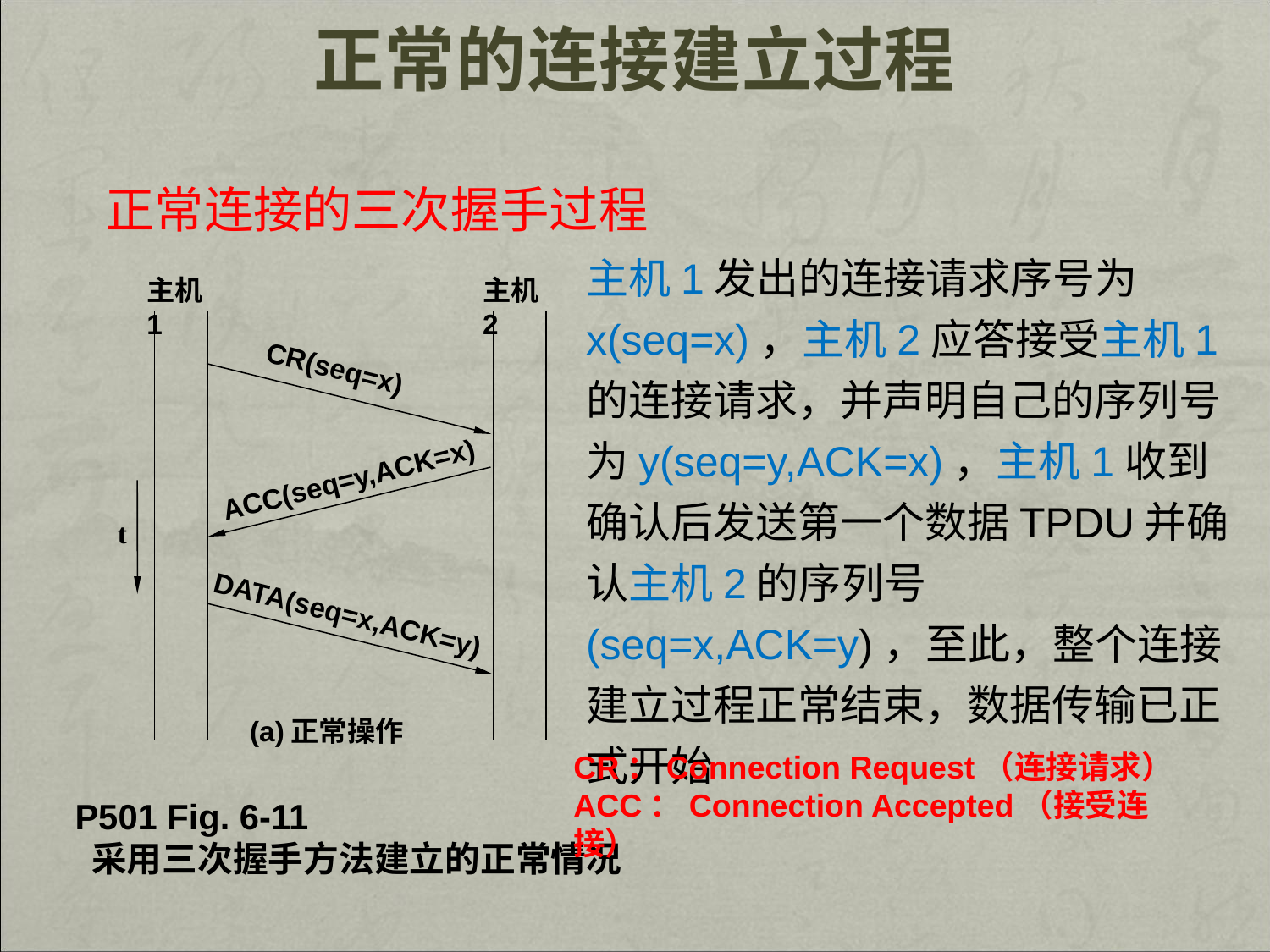

# 正常的连接建立过程
正常连接的三次握手过程
主机1发出的连接请求序号为x(seq=x)，主机2应答接受主机1的连接请求，并声明自己的序列号为y(seq=y,ACK=x)，主机1收到确认后发送第一个数据TPDU并确认主机2的序列号(seq=x,ACK=y)，至此，整个连接建立过程正常结束，数据传输已正式开始
主机1
主机2

CR(seq=x)

ACC(seq=y,ACK=x)

t
DATA(seq=x,ACK=y)

(a)正常操作
CR：Connection Request（连接请求）
ACC：Connection Accepted（接受连接）
P501 Fig. 6-11
 采用三次握手方法建立的正常情况
127